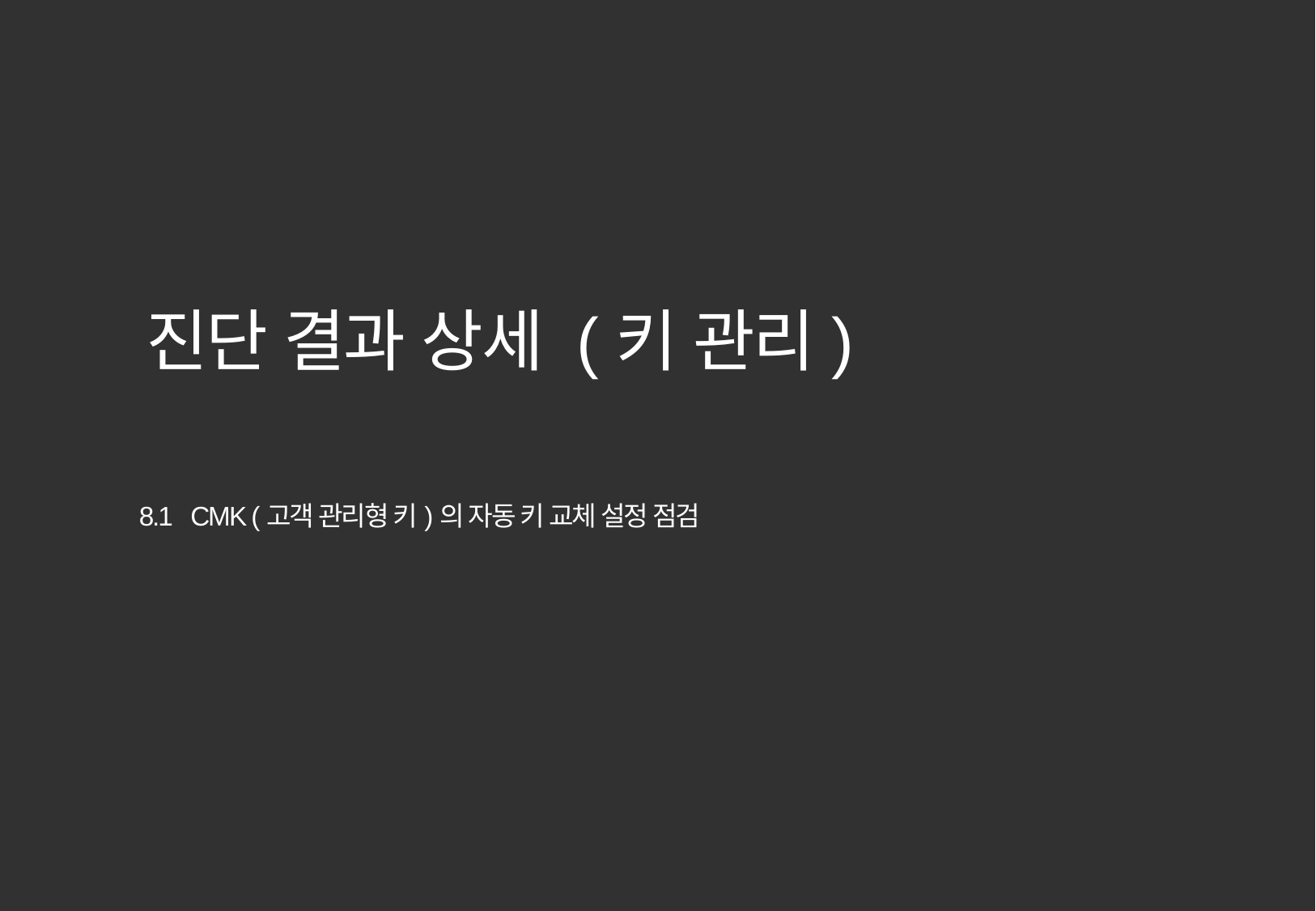

진단 결과 상세 (키 관리)
8.1   CMK (고객 관리형 키)의 자동 키 교체 설정 점검